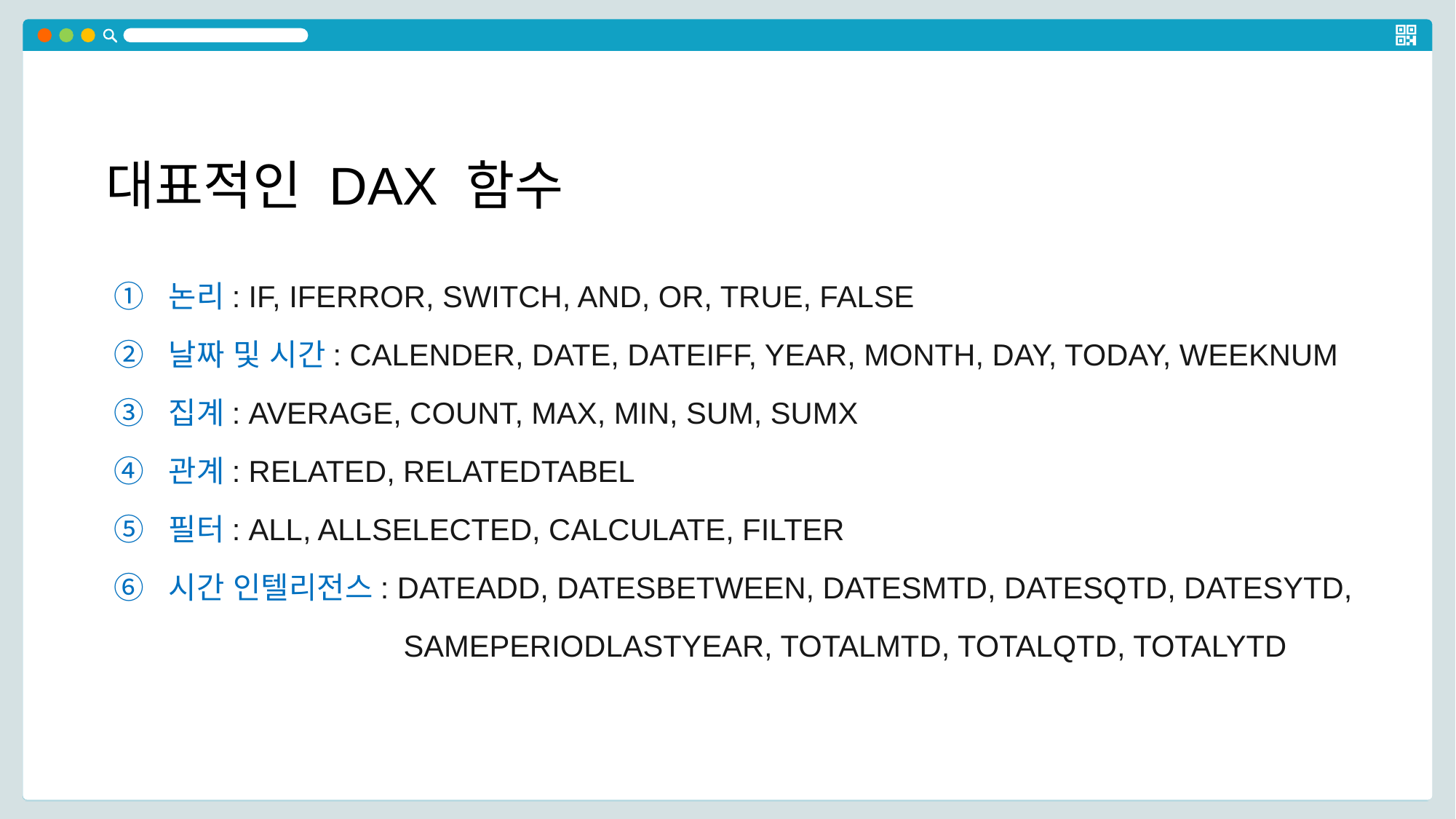

대표적인 DAX 함수
논리: IF, IFERROR, SWITCH, AND, OR, TRUE, FALSE
날짜 및 시간: CALENDER, DATE, DATEIFF, YEAR, MONTH, DAY, TODAY, WEEKNUM
집계: AVERAGE, COUNT, MAX, MIN, SUM, SUMX
관계: RELATED, RELATEDTABEL
필터: ALL, ALLSELECTED, CALCULATE, FILTER
시간 인텔리전스: DATEADD, DATESBETWEEN, DATESMTD, DATESQTD, DATESYTD,
  SAMEPERIODLASTYEAR, TOTALMTD, TOTALQTD, TOTALYTD